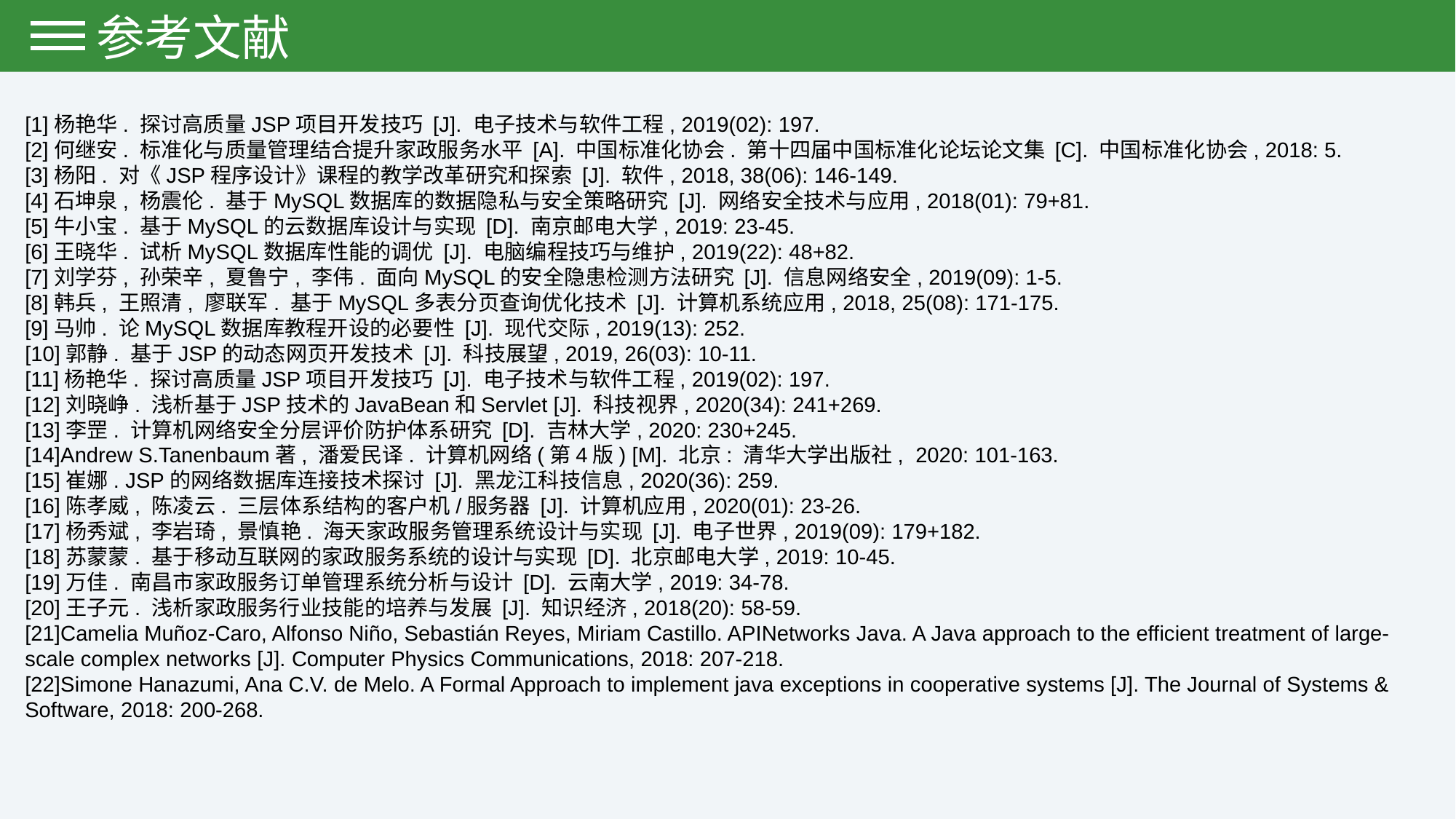

参考文献
[1]杨艳华. 探讨高质量JSP项目开发技巧 [J]. 电子技术与软件工程, 2019(02): 197.
[2]何继安. 标准化与质量管理结合提升家政服务水平 [A]. 中国标准化协会. 第十四届中国标准化论坛论文集 [C]. 中国标准化协会, 2018: 5.
[3]杨阳. 对《JSP程序设计》课程的教学改革研究和探索 [J]. 软件, 2018, 38(06): 146-149.
[4]石坤泉, 杨震伦. 基于MySQL数据库的数据隐私与安全策略研究 [J]. 网络安全技术与应用, 2018(01): 79+81.
[5]牛小宝. 基于MySQL的云数据库设计与实现 [D]. 南京邮电大学, 2019: 23-45.
[6]王晓华. 试析MySQL数据库性能的调优 [J]. 电脑编程技巧与维护, 2019(22): 48+82.
[7]刘学芬, 孙荣辛, 夏鲁宁, 李伟. 面向MySQL的安全隐患检测方法研究 [J]. 信息网络安全, 2019(09): 1-5.
[8]韩兵, 王照清, 廖联军. 基于MySQL多表分页查询优化技术 [J]. 计算机系统应用, 2018, 25(08): 171-175.
[9]马帅. 论MySQL数据库教程开设的必要性 [J]. 现代交际, 2019(13): 252.
[10]郭静. 基于JSP的动态网页开发技术 [J]. 科技展望, 2019, 26(03): 10-11.
[11]杨艳华. 探讨高质量JSP项目开发技巧 [J]. 电子技术与软件工程, 2019(02): 197.
[12]刘晓峥. 浅析基于JSP技术的JavaBean和Servlet [J]. 科技视界, 2020(34): 241+269.
[13]李罡. 计算机网络安全分层评价防护体系研究 [D]. 吉林大学, 2020: 230+245.
[14]Andrew S.Tanenbaum著, 潘爱民译. 计算机网络(第4版) [M]. 北京: 清华大学出版社,  2020: 101-163.
[15]崔娜. JSP的网络数据库连接技术探讨 [J]. 黑龙江科技信息, 2020(36): 259.
[16]陈孝威, 陈凌云. 三层体系结构的客户机/服务器 [J]. 计算机应用, 2020(01): 23-26.
[17]杨秀斌, 李岩琦, 景慎艳. 海天家政服务管理系统设计与实现 [J]. 电子世界, 2019(09): 179+182.
[18]苏蒙蒙. 基于移动互联网的家政服务系统的设计与实现 [D]. 北京邮电大学, 2019: 10-45.
[19]万佳. 南昌市家政服务订单管理系统分析与设计 [D]. 云南大学, 2019: 34-78.
[20]王子元. 浅析家政服务行业技能的培养与发展 [J]. 知识经济, 2018(20): 58-59.
[21]Camelia Muñoz-Caro, Alfonso Niño, Sebastián Reyes, Miriam Castillo. APINetworks Java. A Java approach to the efficient treatment of large-scale complex networks [J]. Computer Physics Communications, 2018: 207-218.
[22]Simone Hanazumi, Ana C.V. de Melo. A Formal Approach to implement java exceptions in cooperative systems [J]. The Journal of Systems & Software, 2018: 200-268.